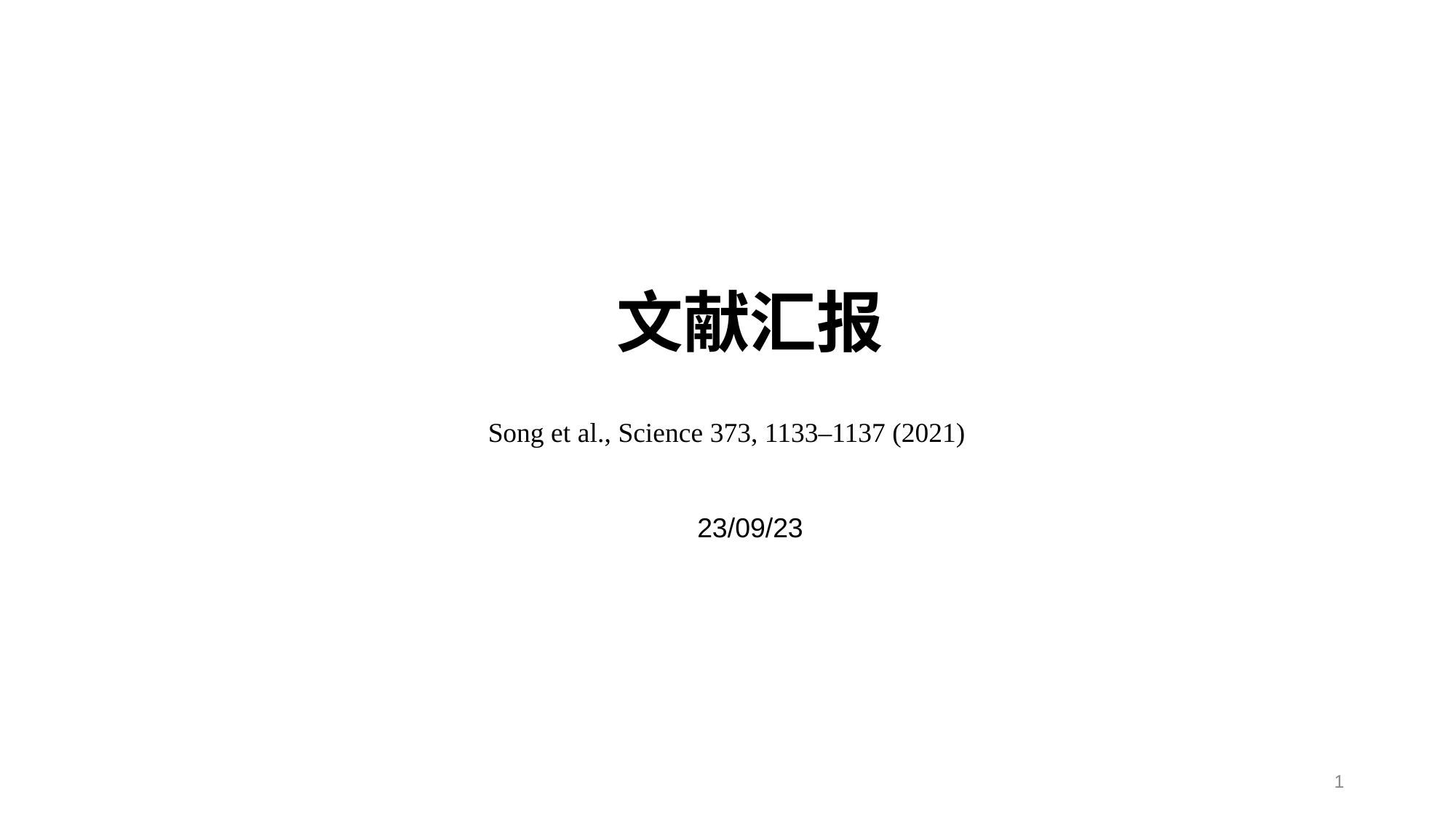

文献汇报
Song et al., Science 373, 1133–1137 (2021)
23/09/23
1